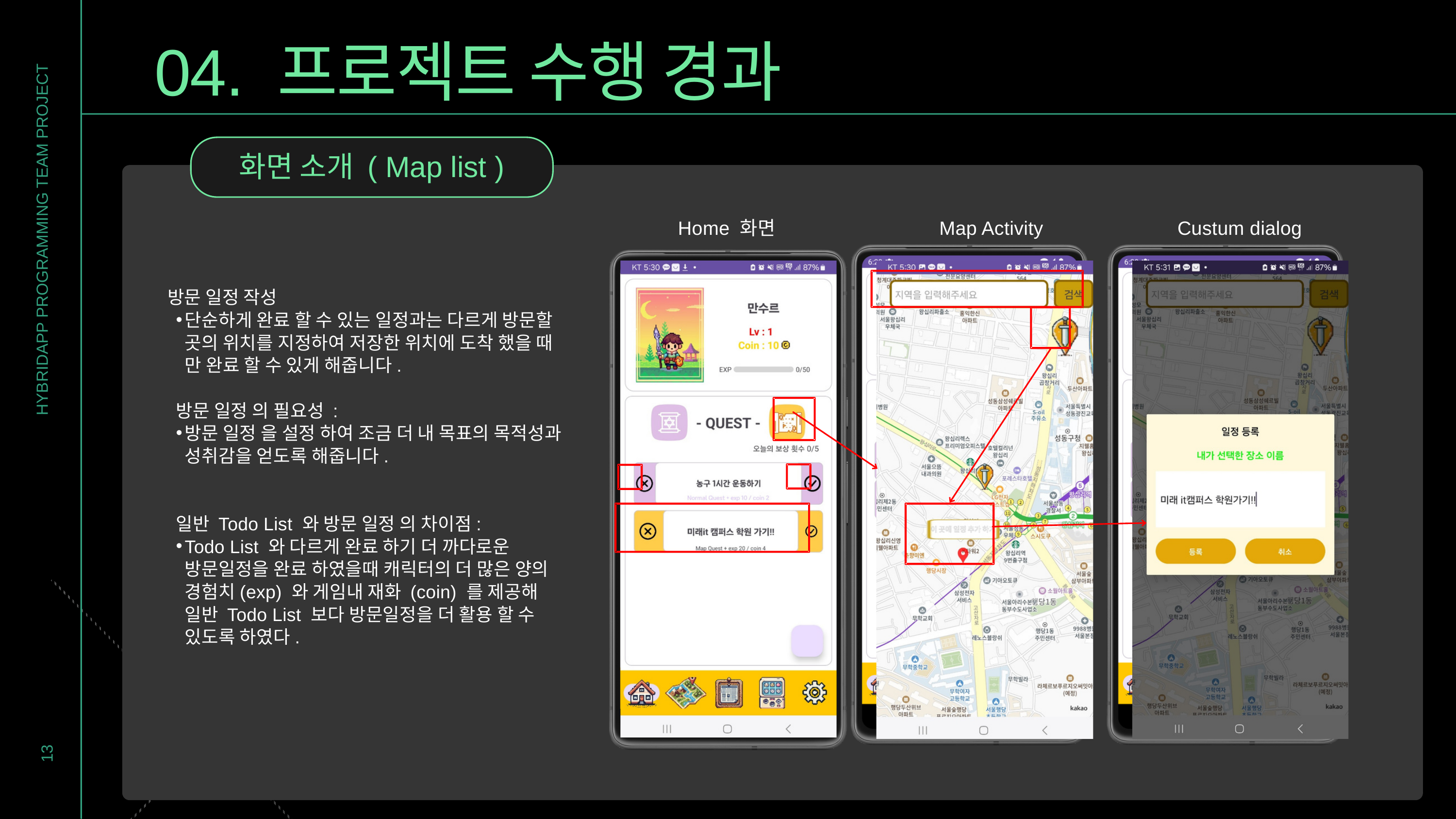

04. 프로젝트 수행 경과

화면 소개 ( Map list )

Home 화면
Map Activity
Custum dialog

방문 일정 작성
단순하게 완료 할 수 있는 일정과는 다르게 방문할 곳의 위치를 지정하여 저장한 위치에 도착 했을 때 만 완료 할 수 있게 해줍니다.

방문 일정 의 필요성 :
방문 일정 을 설정 하여 조금 더 내 목표의 목적성과 성취감을 얻도록 해줍니다.

일반 Todo List 와 방문 일정 의 차이점:
Todo List 와 다르게 완료 하기 더 까다로운  방문일정을 완료 하였을때 캐릭터의 더 많은 양의 경험치(exp) 와 게임내 재화 (coin) 를 제공해 일반 Todo List 보다 방문일정을 더 활용 할 수 있도록 하였다.

HYBRIDAPP PROGRAMMING TEAM PROJECT

13